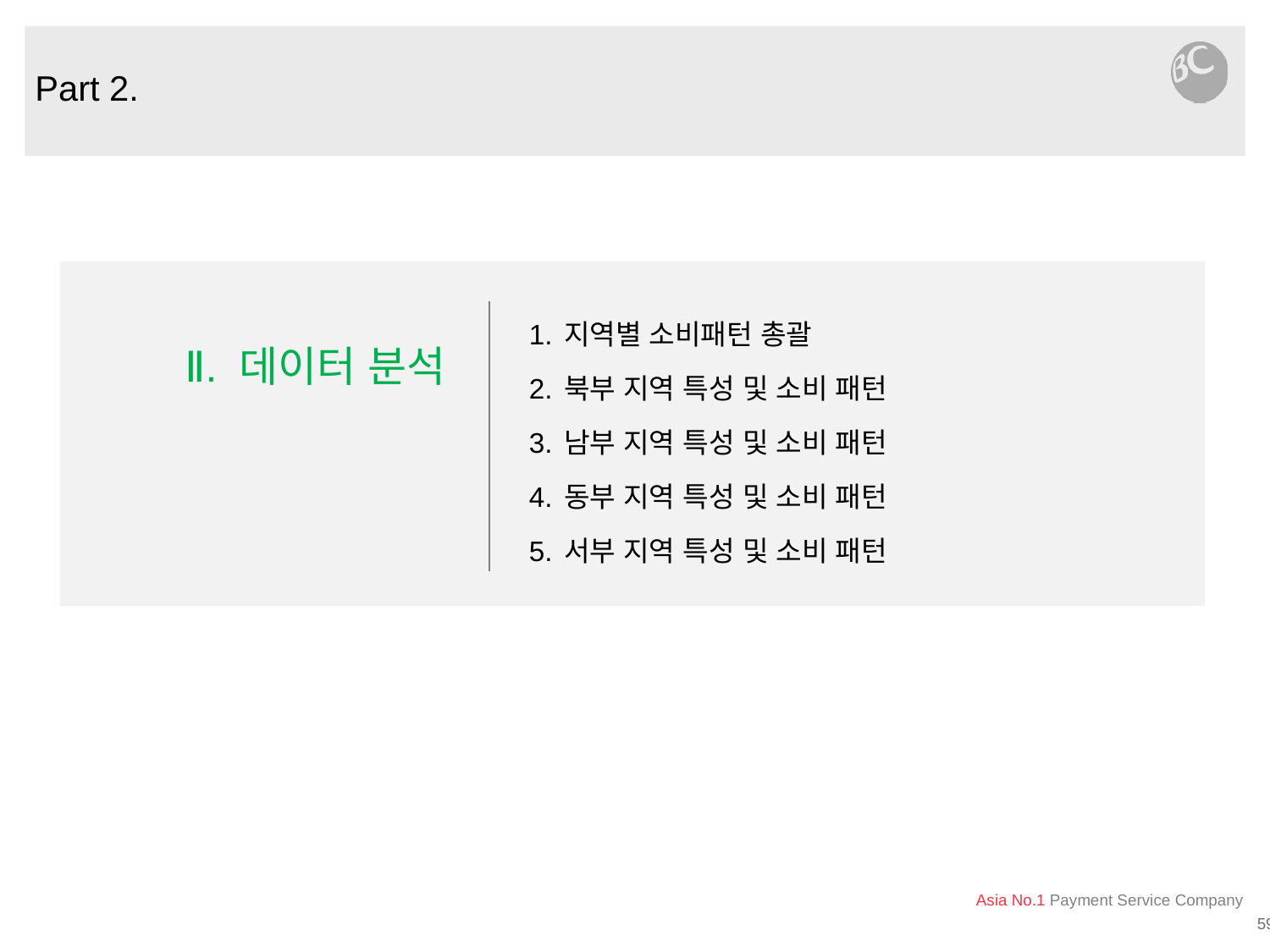

Part 2.

지역별 소비패턴 총괄
북부 지역 특성 및 소비 패턴
남부 지역 특성 및 소비 패턴
동부 지역 특성 및 소비 패턴
서부 지역 특성 및 소비 패턴
Ⅱ. 데이터 분석